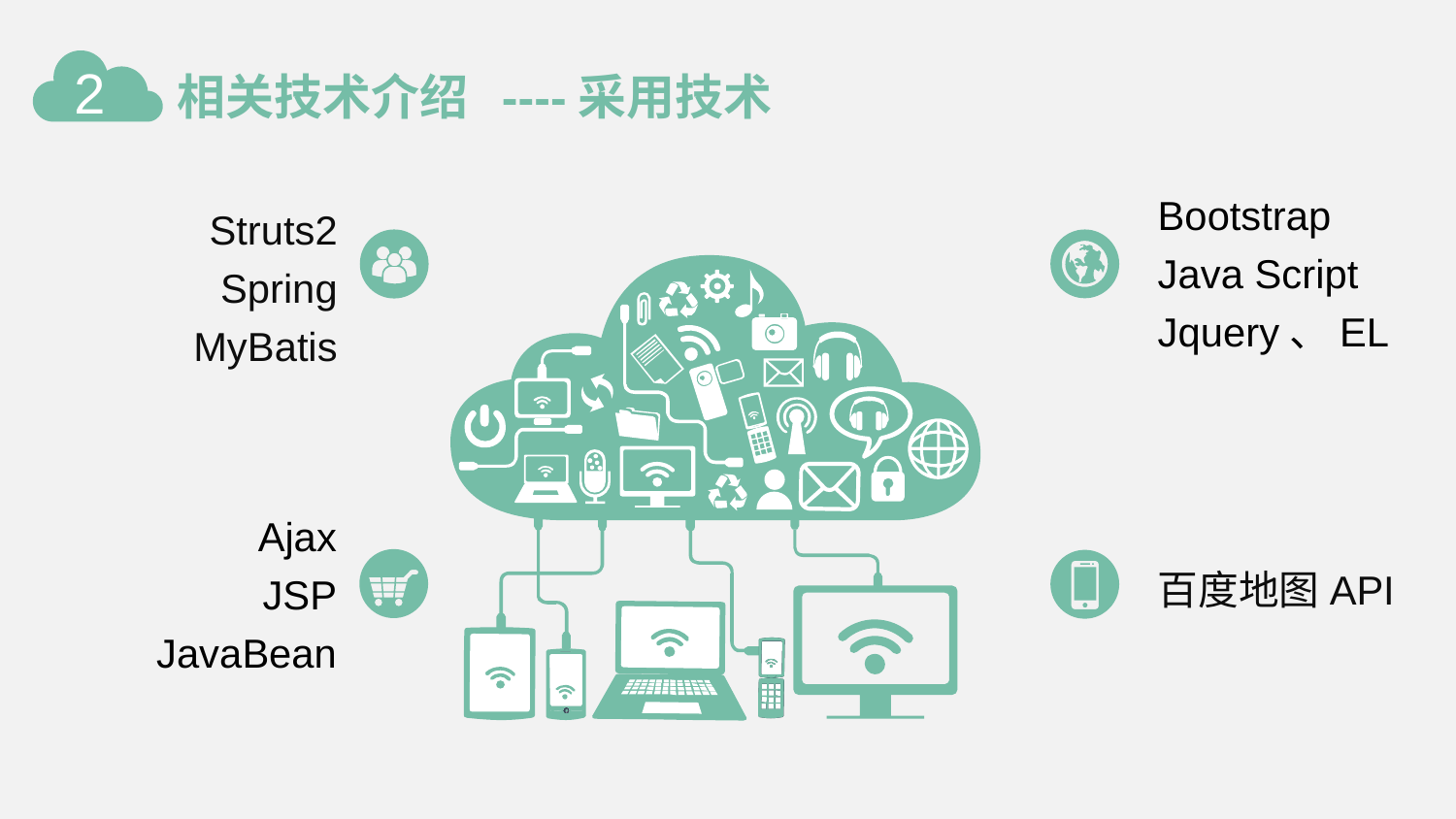

2

相关技术介绍  ----采用技术
Bootstrap
Java Script
Jquery、EL
Struts2
Spring
MyBatis

Ajax
JSP
JavaBean

百度地图API